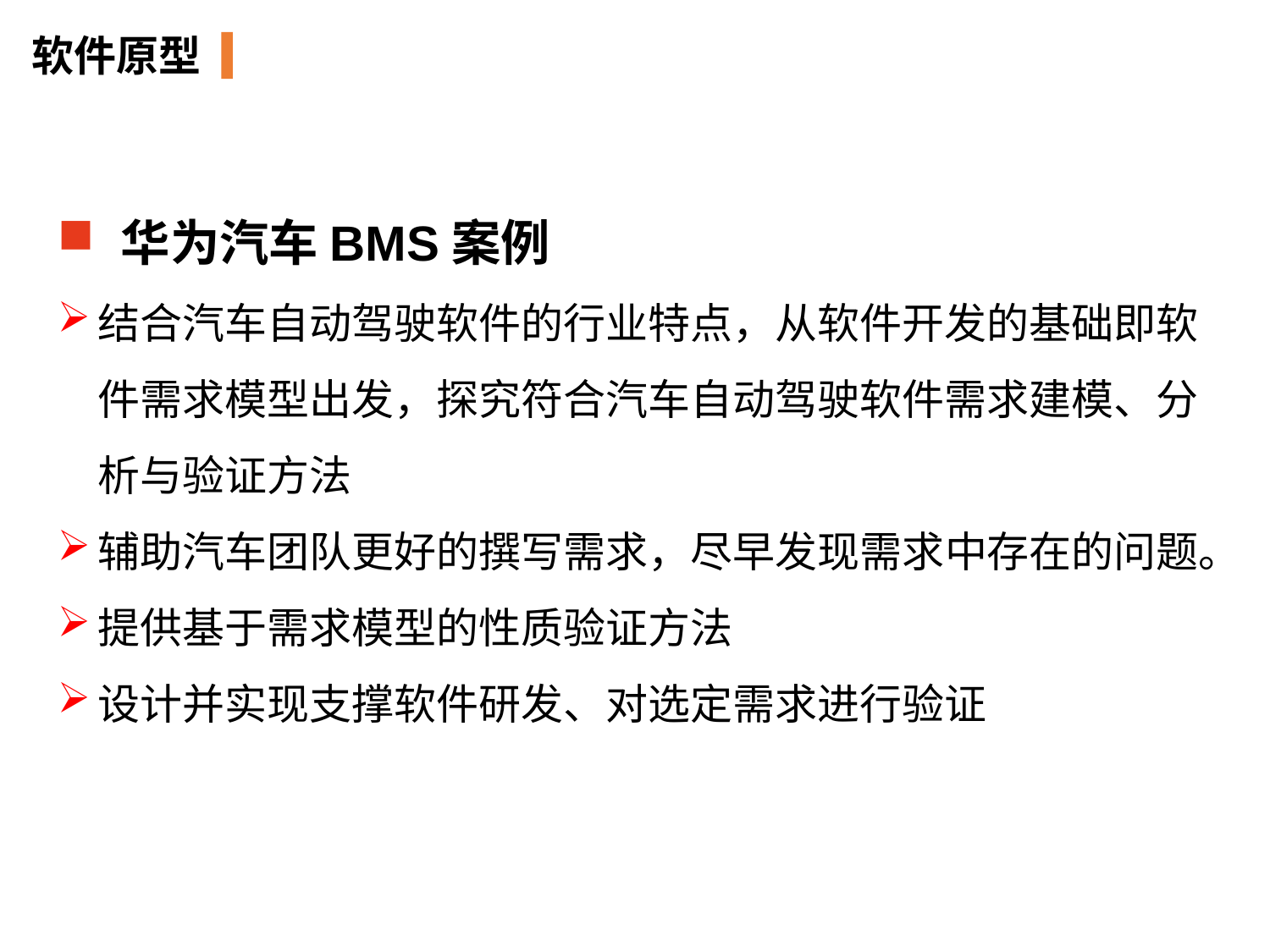

软件原型

华为汽车BMS案例
结合汽车自动驾驶软件的行业特点，从软件开发的基础即软件需求模型出发，探究符合汽车自动驾驶软件需求建模、分析与验证方法
辅助汽车团队更好的撰写需求，尽早发现需求中存在的问题。
提供基于需求模型的性质验证方法
设计并实现支撑软件研发、对选定需求进行验证